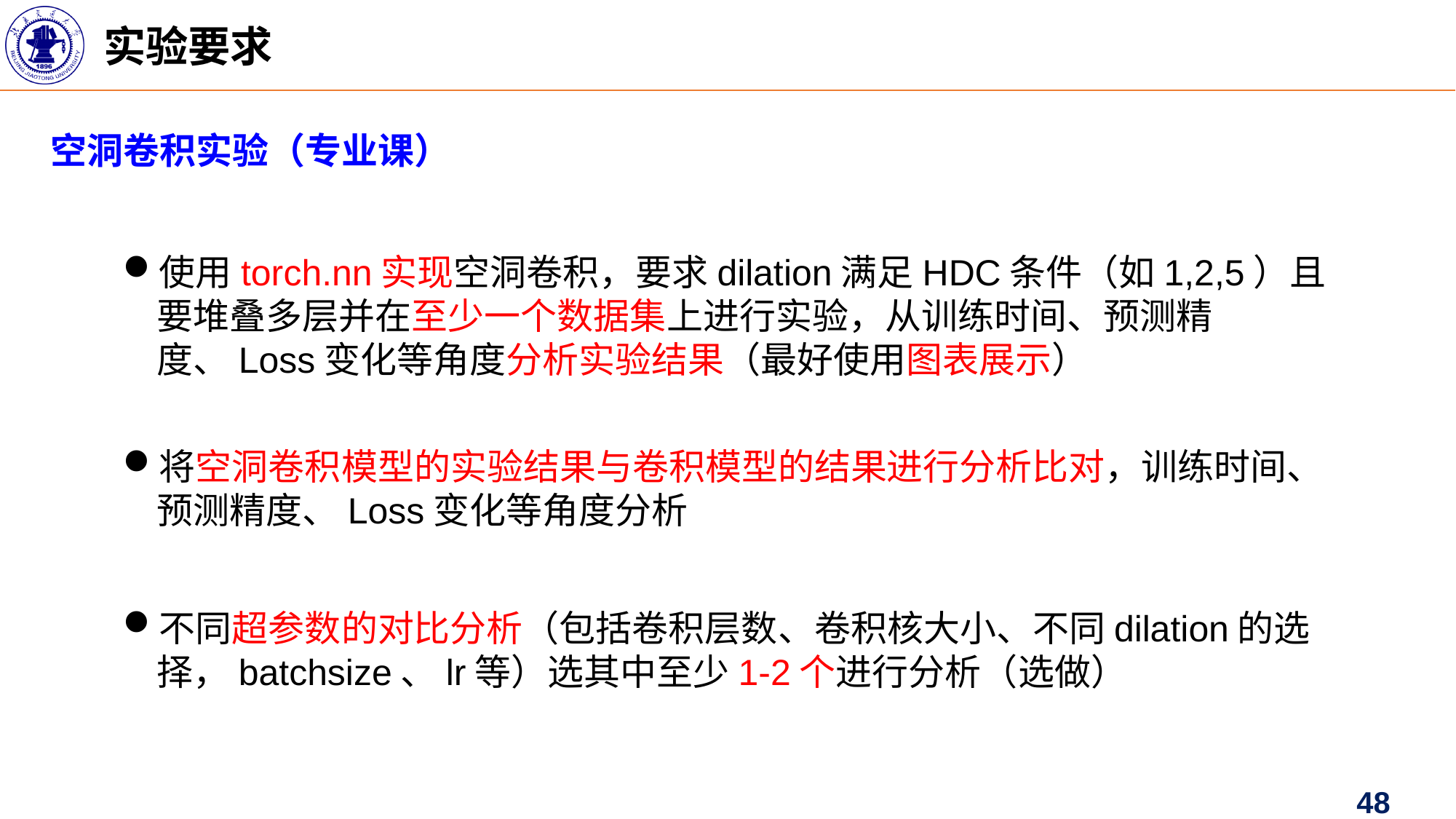

实验要求
空洞卷积实验（专业课）
使用torch.nn实现空洞卷积，要求dilation满足HDC条件（如1,2,5）且要堆叠多层并在至少一个数据集上进行实验，从训练时间、预测精度、Loss变化等角度分析实验结果（最好使用图表展示）
将空洞卷积模型的实验结果与卷积模型的结果进行分析比对，训练时间、预测精度、Loss变化等角度分析
不同超参数的对比分析（包括卷积层数、卷积核大小、不同dilation的选择，batchsize、lr等）选其中至少1-2个进行分析（选做）